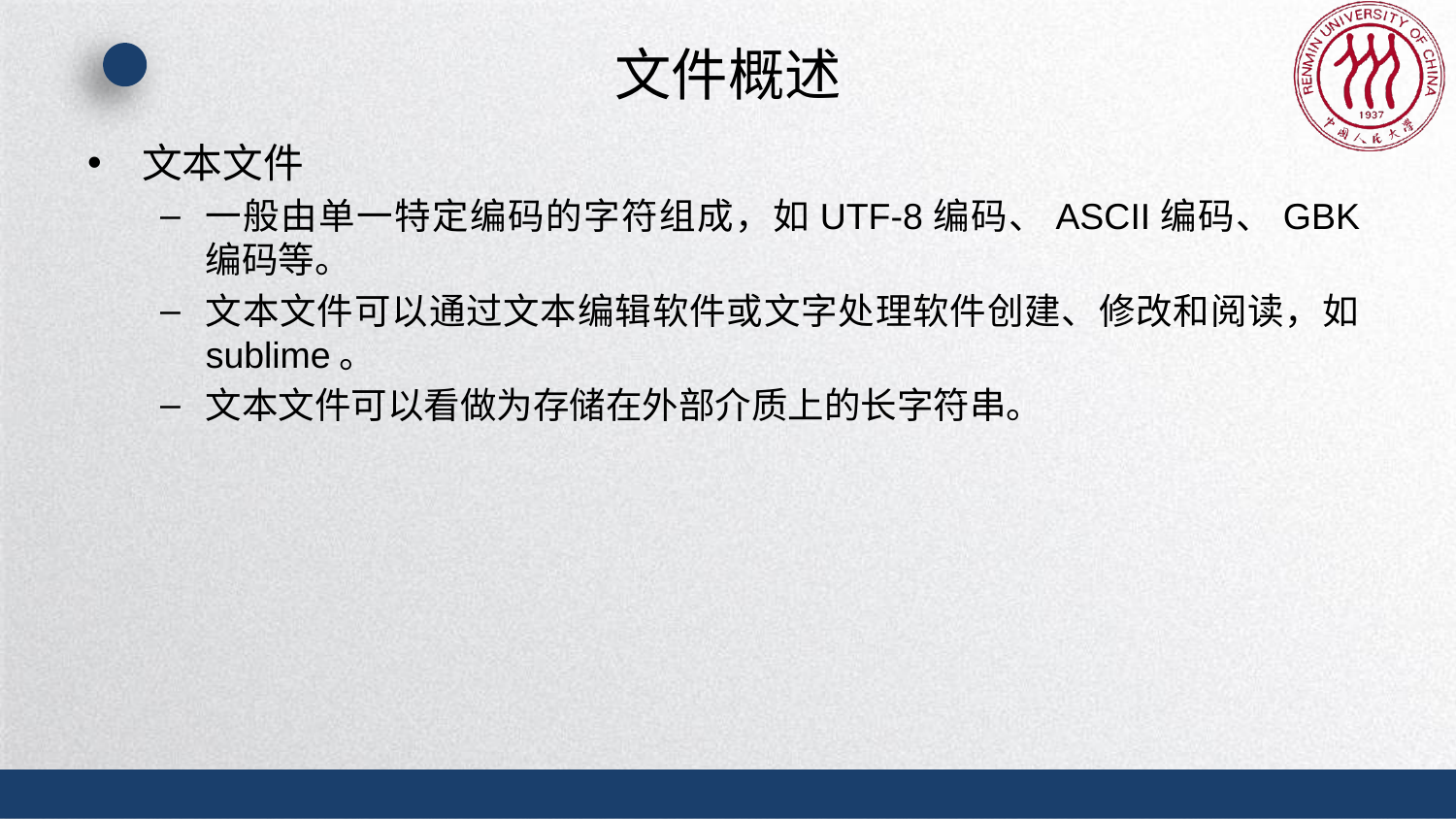

# 文件概述
文本文件
一般由单一特定编码的字符组成，如UTF-8编码、ASCII编码、GBK编码等。
文本文件可以通过文本编辑软件或文字处理软件创建、修改和阅读，如sublime。
文本文件可以看做为存储在外部介质上的长字符串。